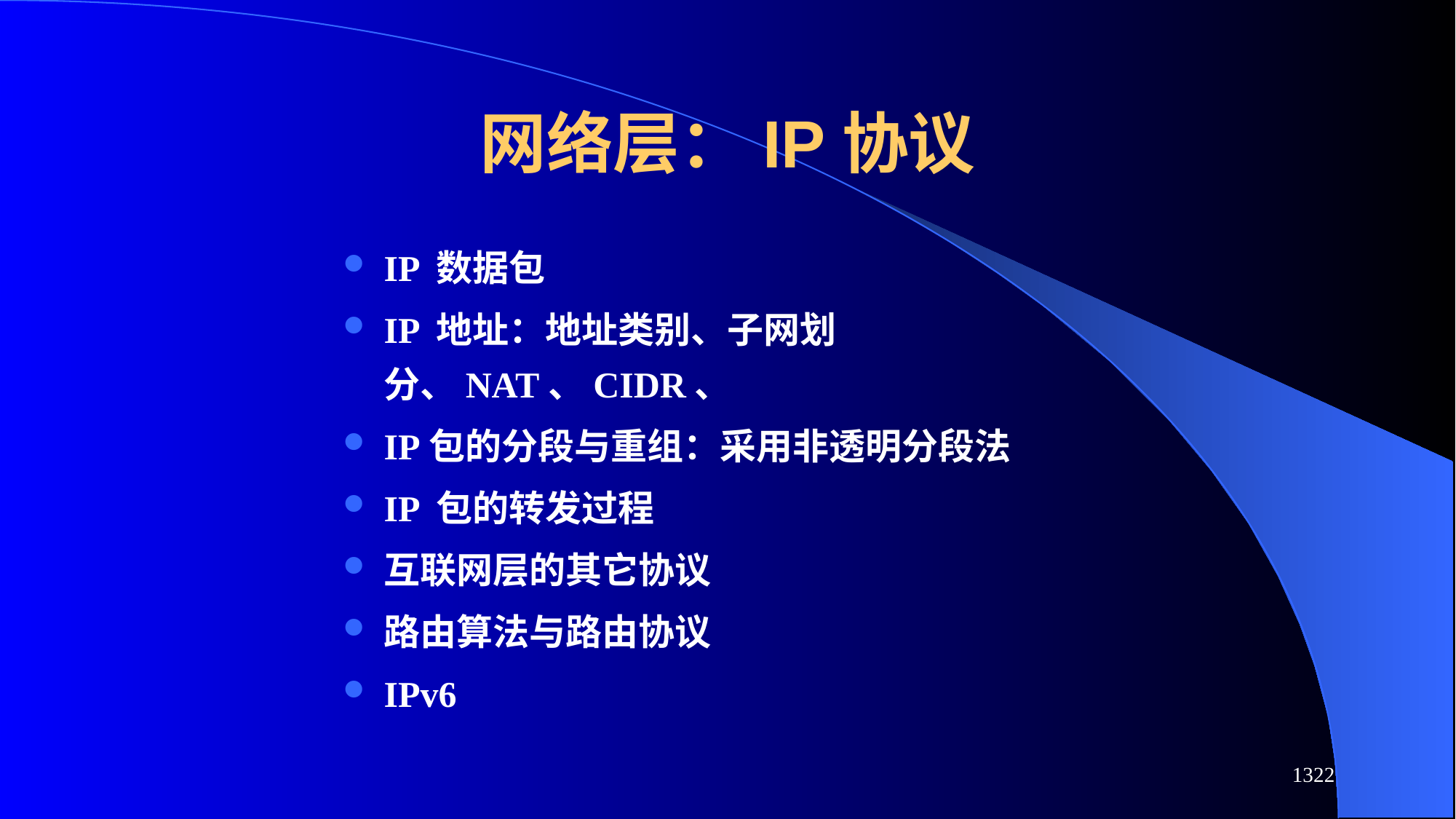

# 网络层：IP协议
IP 数据包
IP 地址：地址类别、子网划分、NAT、CIDR、
IP包的分段与重组：采用非透明分段法
IP 包的转发过程
互联网层的其它协议
路由算法与路由协议
IPv6
1322